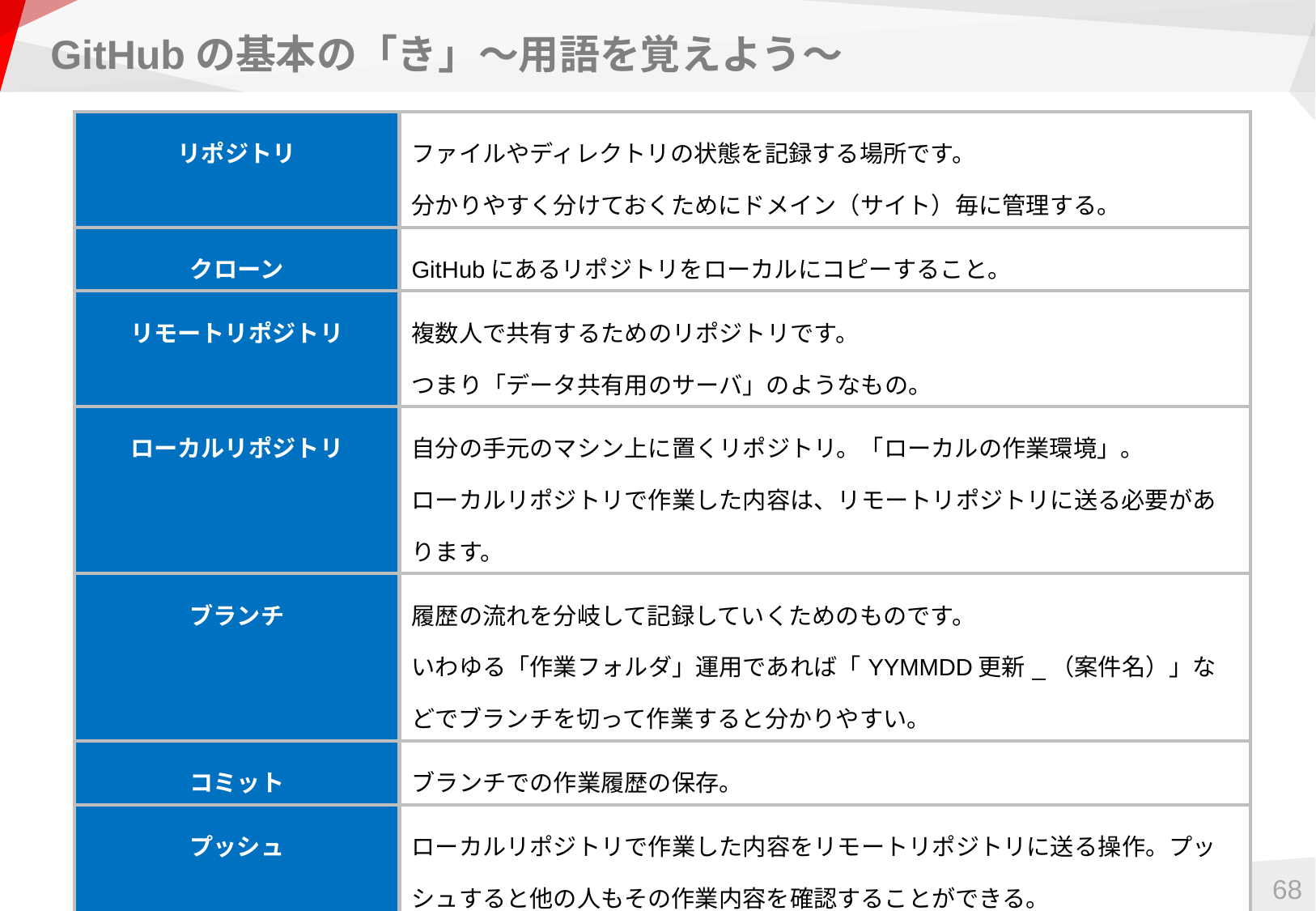

# GitHubの基本の「き」～用語を覚えよう～
| リポジトリ | ファイルやディレクトリの状態を記録する場所です。 分かりやすく分けておくためにドメイン（サイト）毎に管理する。 |
| --- | --- |
| クローン | GitHubにあるリポジトリをローカルにコピーすること。 |
| リモートリポジトリ | 複数人で共有するためのリポジトリです。 つまり「データ共有用のサーバ」のようなもの。 |
| ローカルリポジトリ | 自分の手元のマシン上に置くリポジトリ。「ローカルの作業環境」。 ローカルリポジトリで作業した内容は、リモートリポジトリに送る必要があります。 |
| ブランチ | 履歴の流れを分岐して記録していくためのものです。 いわゆる「作業フォルダ」運用であれば「YYMMDD更新\_（案件名）」などでブランチを切って作業すると分かりやすい。 |
| コミット | ブランチでの作業履歴の保存。 |
| プッシュ | ローカルリポジトリで作業した内容をリモートリポジトリに送る操作。プッシュすると他の人もその作業内容を確認することができる。 |
| マージ | ブランチ同士の更新内容のマージ。 |